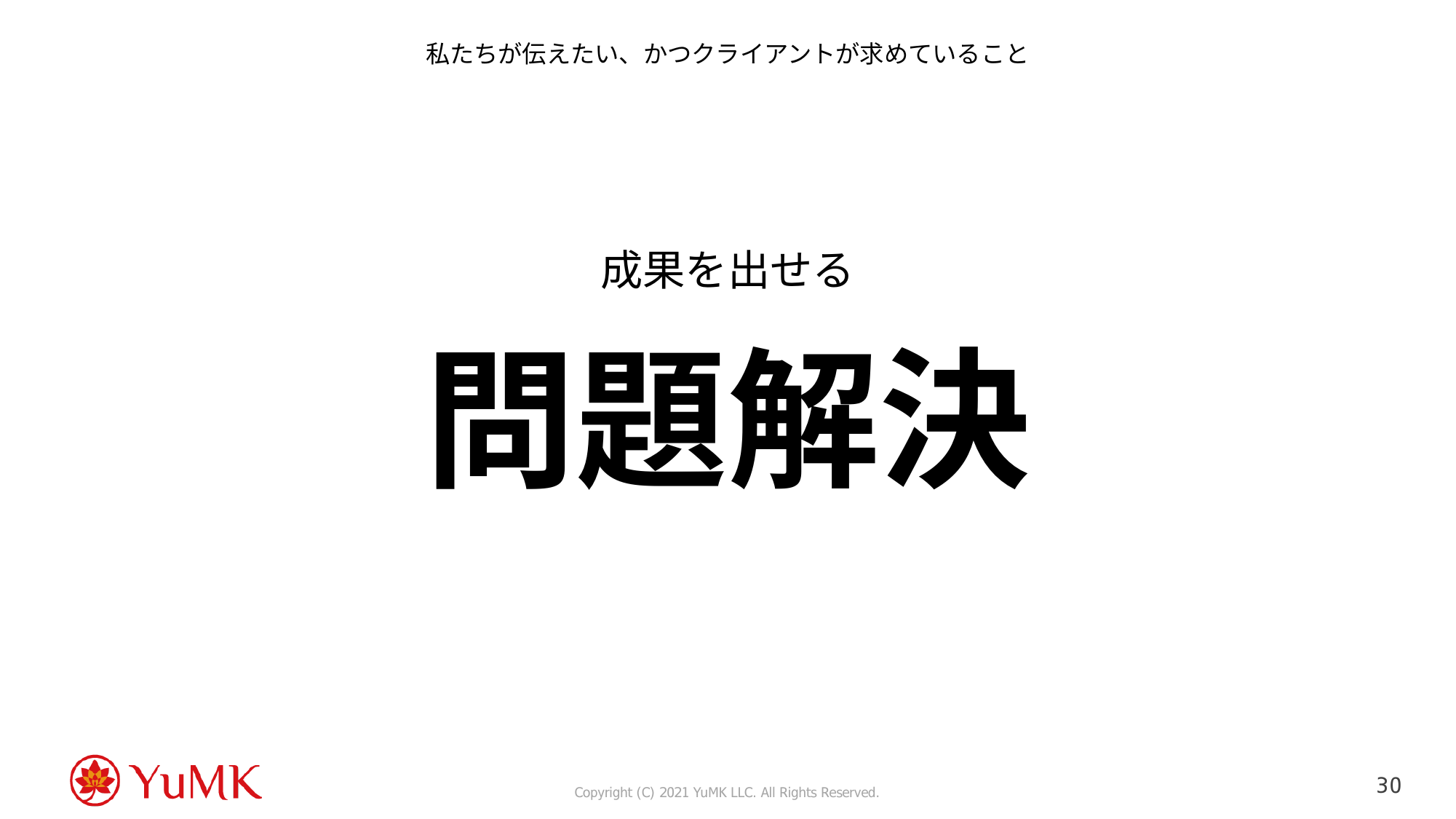

# 私たちが伝えたい、かつクライアントが求めていること
成果を出せる
問題解決
30